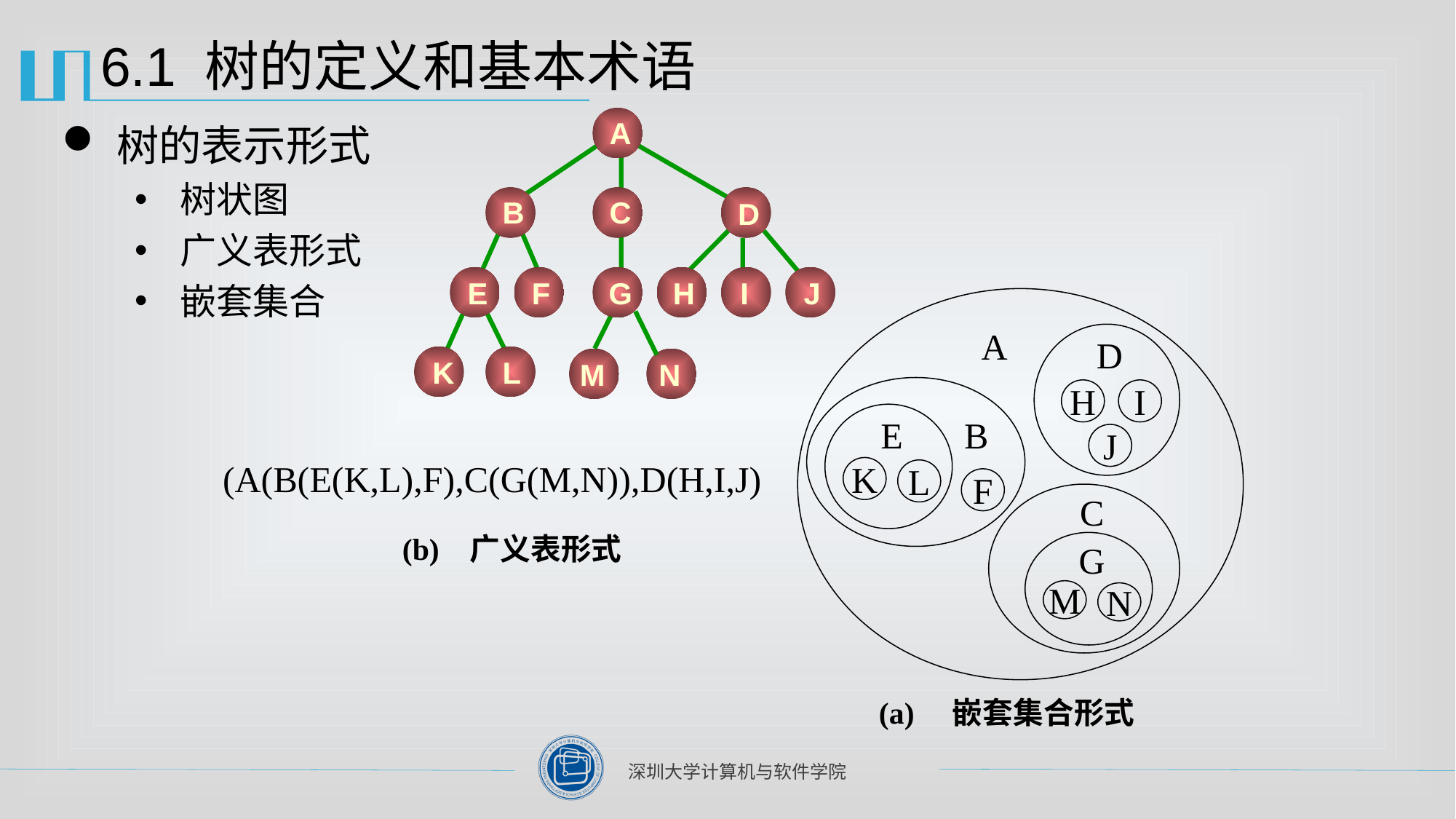

# 6.1 树的定义和基本术语

A

B
C
D

E
F
G
H
I
J

K
L

M

N
树的表示形式
树状图
广义表形式
嵌套集合

A

D
H
I
J

E
K
L
B
F

C

G
M
N
(A(B(E(K,L),F),C(G(M,N)),D(H,I,J)
(b)   广义表形式
(a)    嵌套集合形式
6